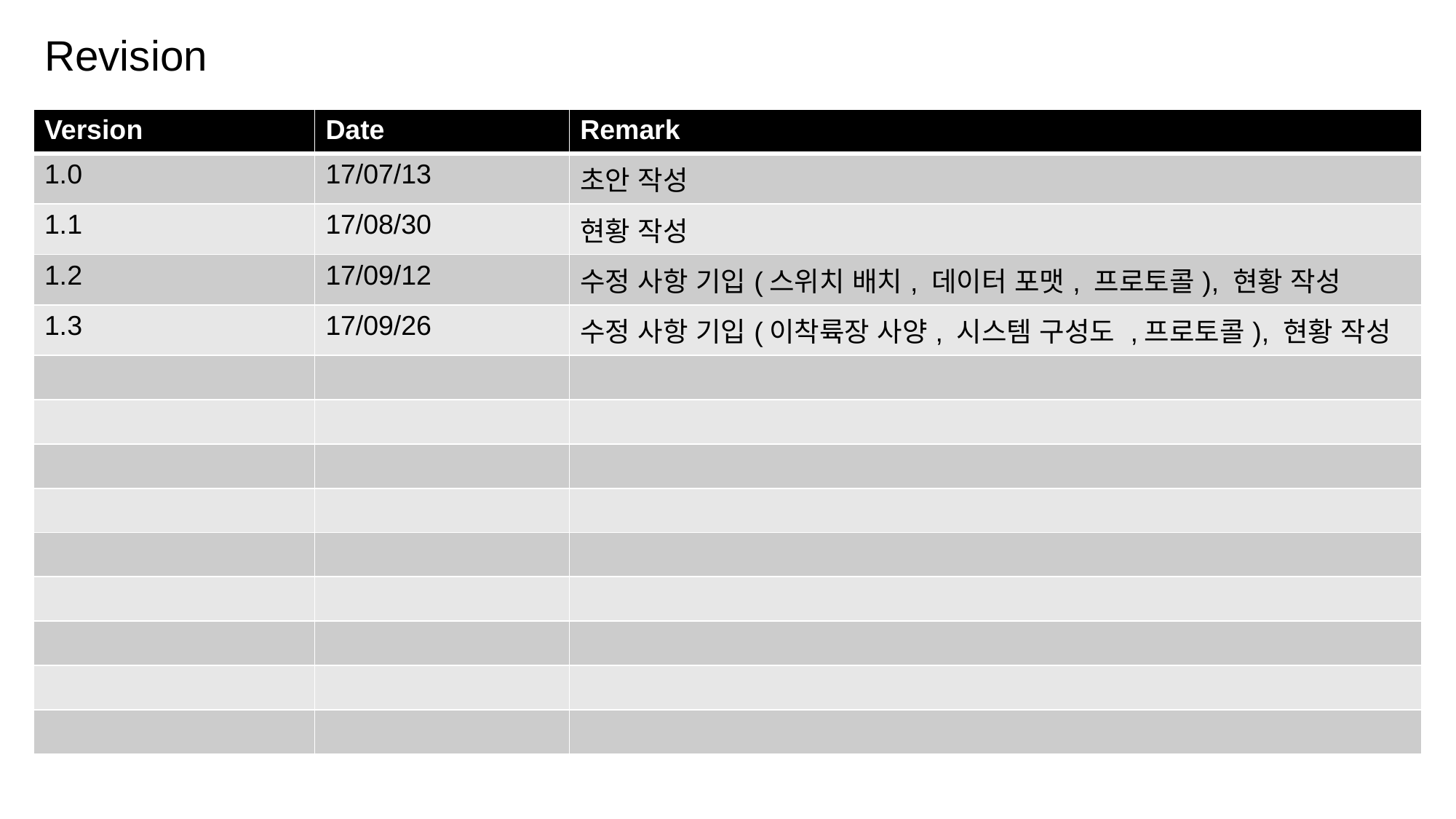

# Revision
| Version | Date | Remark |
| --- | --- | --- |
| 1.0 | 17/07/13 | 초안 작성 |
| 1.1 | 17/08/30 | 현황 작성 |
| 1.2 | 17/09/12 | 수정 사항 기입(스위치 배치, 데이터 포맷, 프로토콜), 현황 작성 |
| 1.3 | 17/09/26 | 수정 사항 기입(이착륙장 사양, 시스템 구성도 ,프로토콜), 현황 작성 |
|  |  |  |
|  |  |  |
|  |  |  |
|  |  |  |
|  |  |  |
|  |  |  |
|  |  |  |
|  |  |  |
|  |  |  |